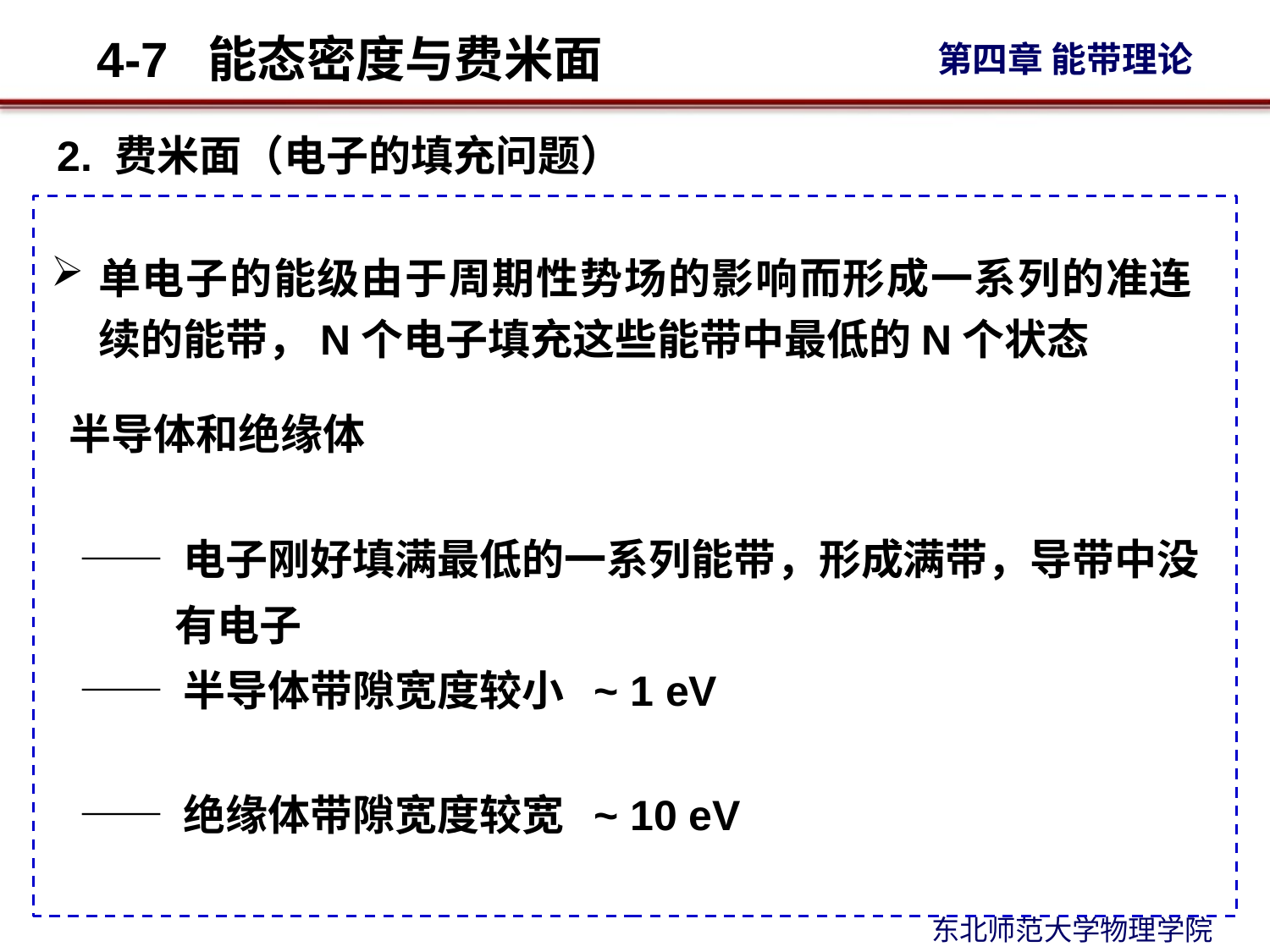

2. 费米面（电子的填充问题）

单电子的能级由于周期性势场的影响而形成一系列的准连续的能带，N个电子填充这些能带中最低的N个状态
半导体和绝缘体
—— 电子刚好填满最低的一系列能带，形成满带，导带中没
         有电子
—— 半导体带隙宽度较小  ~ 1 eV
—— 绝缘体带隙宽度较宽  ~ 10 eV